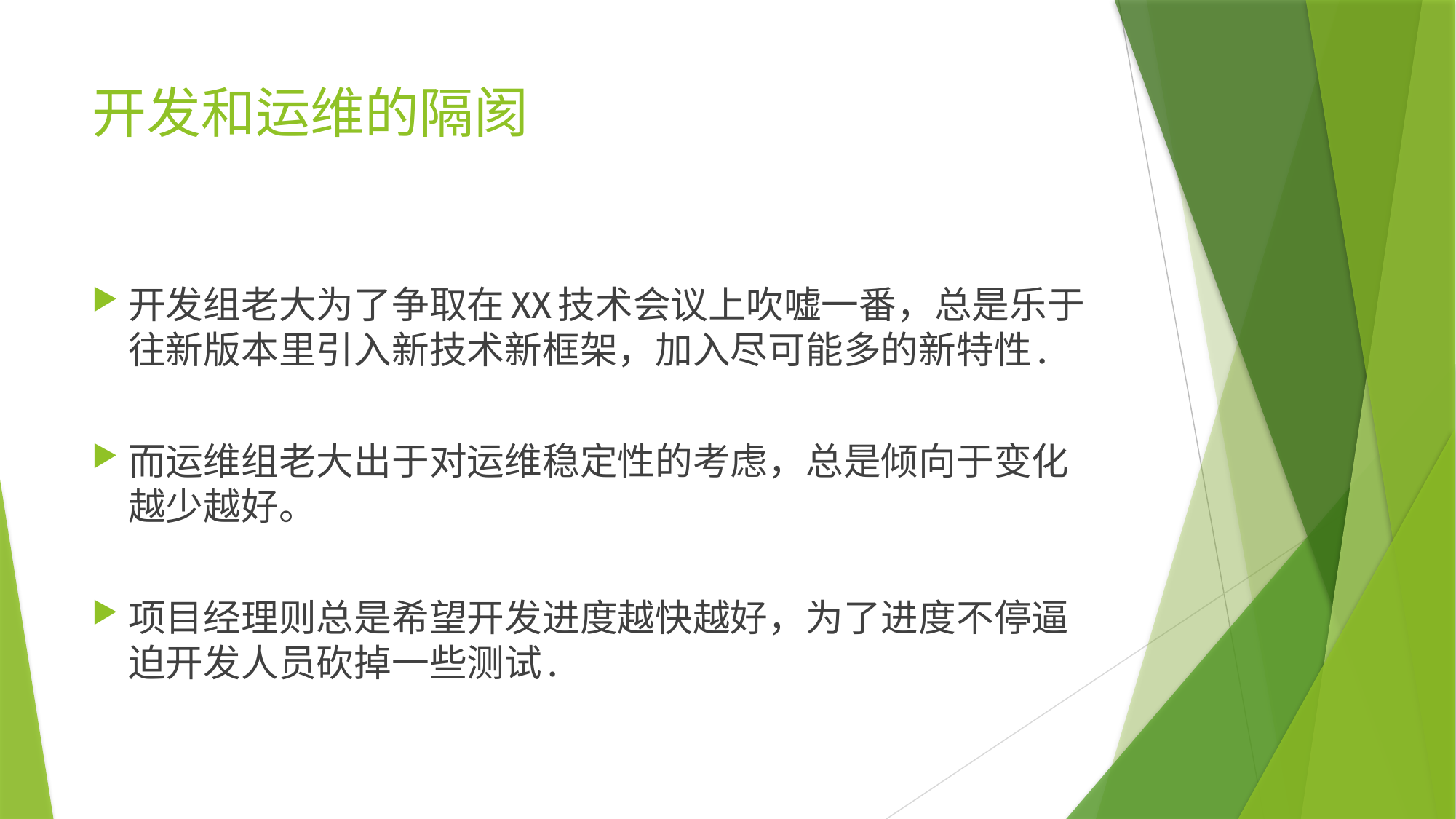

# 开发和运维的隔阂

开发组老大为了争取在XX技术会议上吹嘘一番，总是乐于往新版本里引入新技术新框架，加入尽可能多的新特性.

而运维组老大出于对运维稳定性的考虑，总是倾向于变化越少越好。

项目经理则总是希望开发进度越快越好，为了进度不停逼迫开发人员砍掉一些测试.